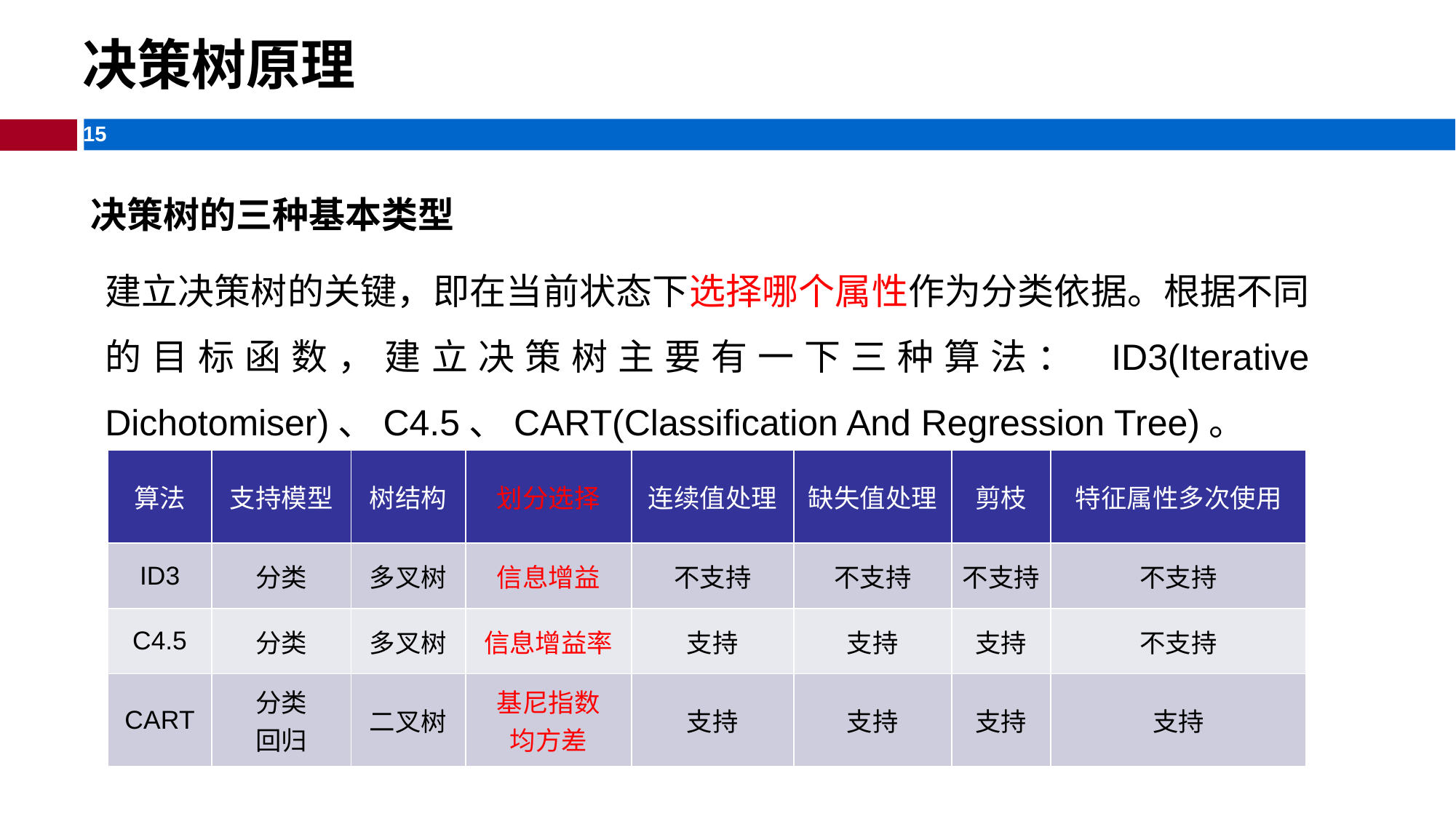

决策树原理
决策树的三种基本类型
建立决策树的关键，即在当前状态下选择哪个属性作为分类依据。根据不同的目标函数，建立决策树主要有一下三种算法： ID3(Iterative Dichotomiser)、C4.5、CART(Classification And Regression Tree)。
| 算法 | 支持模型 | 树结构 | 划分选择 | 连续值处理 | 缺失值处理 | 剪枝 | 特征属性多次使用 |
| --- | --- | --- | --- | --- | --- | --- | --- |
| ID3 | 分类 | 多叉树 | 信息增益 | 不支持 | 不支持 | 不支持 | 不支持 |
| C4.5 | 分类 | 多叉树 | 信息增益率 | 支持 | 支持 | 支持 | 不支持 |
| CART | 分类 回归 | 二叉树 | 基尼指数 均方差 | 支持 | 支持 | 支持 | 支持 |